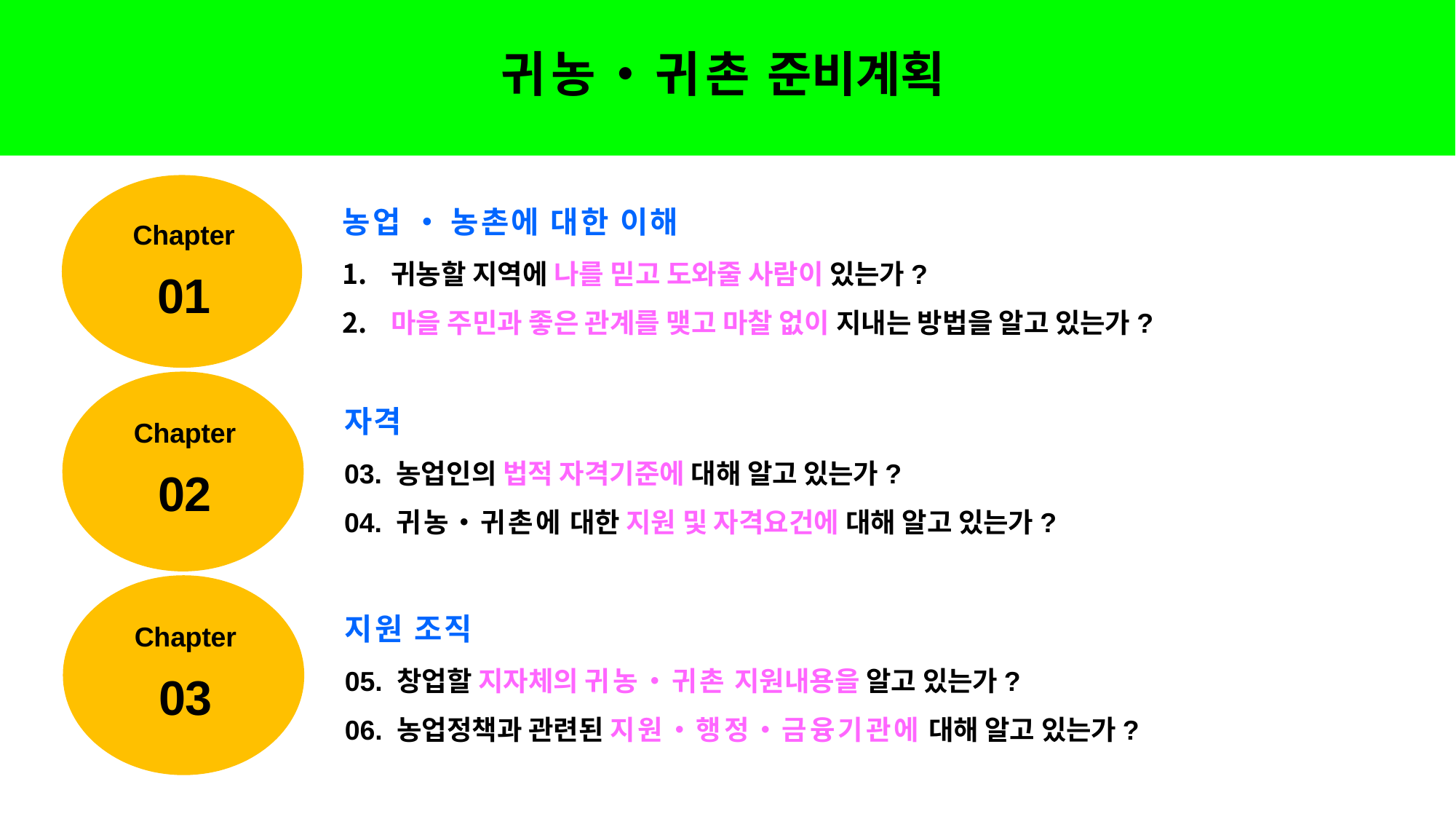

# 귀농•귀촌 준비계획

농업 • 농촌에 대한 이해
귀농할 지역에 나를 믿고 도와줄 사람이 있는가?
마을 주민과 좋은 관계를 맺고 마찰 없이 지내는 방법을 알고 있는가?
Chapter
01

자격
03. 농업인의 법적 자격기준에 대해 알고 있는가?
04. 귀농•귀촌에 대한 지원 및 자격요건에 대해 알고 있는가?
Chapter
02

지원 조직
05. 창업할 지자체의 귀농•귀촌 지원내용을 알고 있는가?
06. 농업정책과 관련된 지원•행정•금융기관에 대해 알고 있는가?
Chapter
03